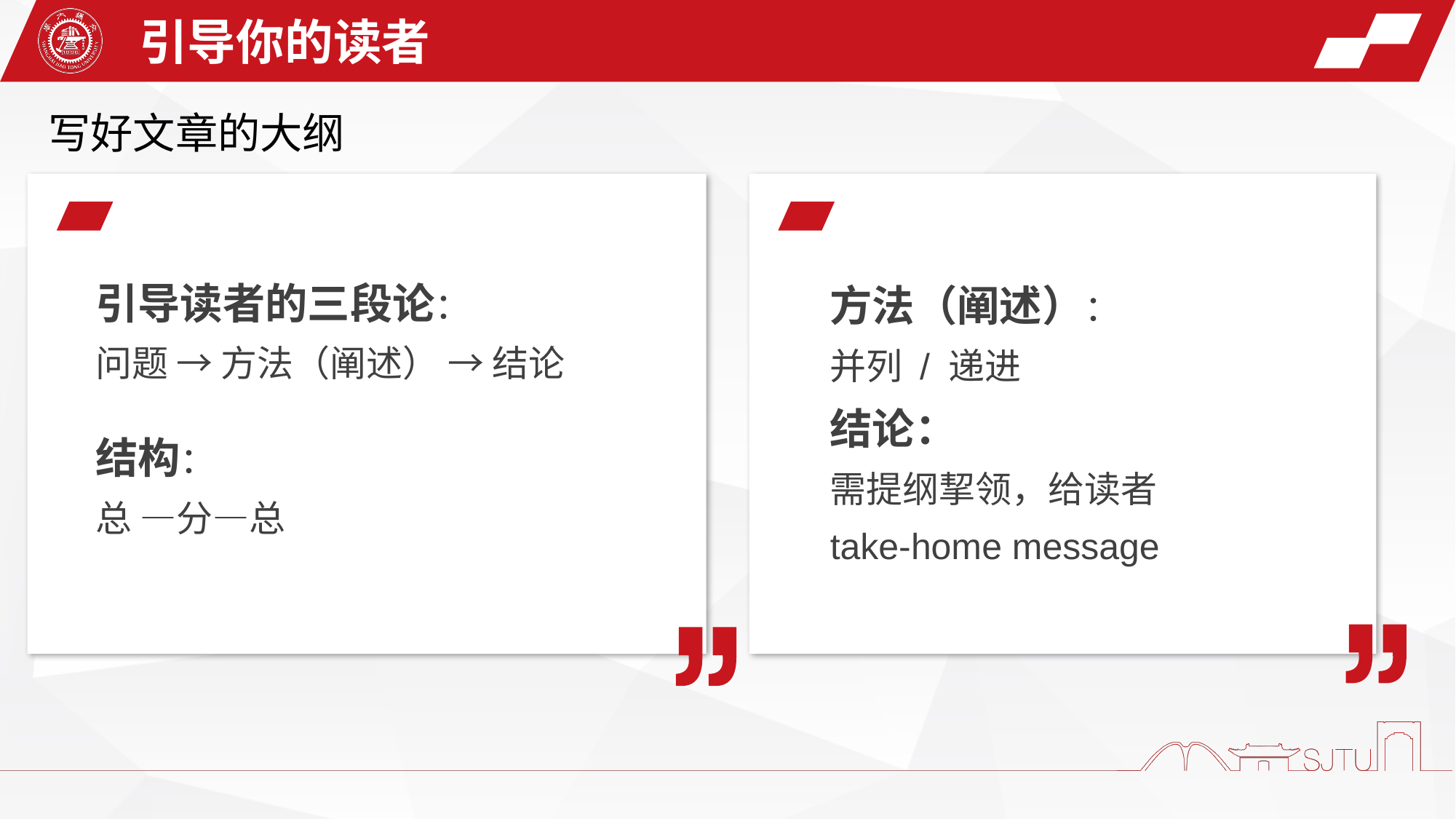

引导你的读者
写好文章的大纲

引导读者的三段论：
问题 → 方法（阐述） → 结论
方法（阐述）：
并列 / 递进
结论：
需提纲挈领，给读者
take-home message
结构：
总 —分—总